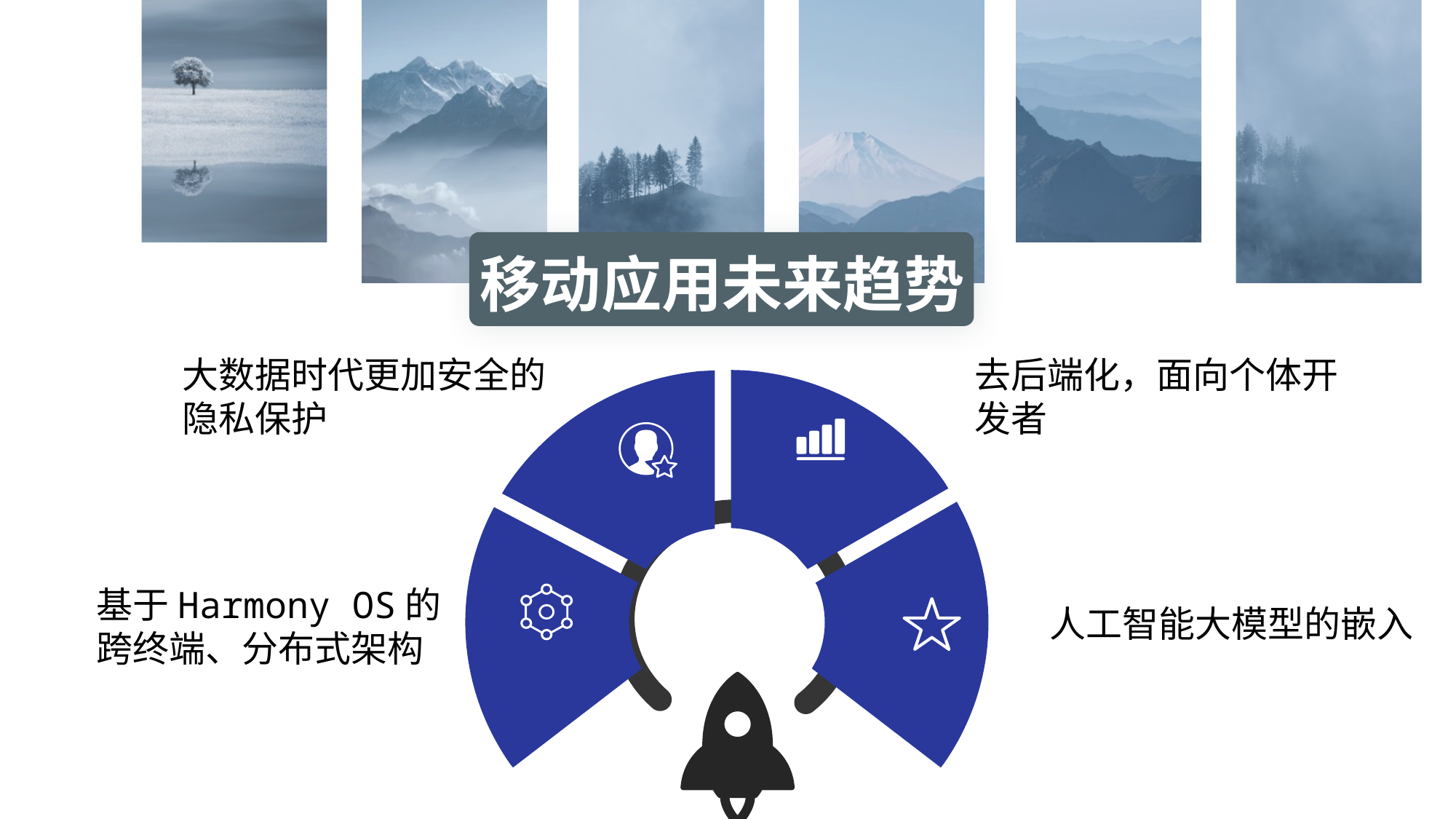

移动应用未来趋势
大数据时代更加安全的隐私保护
去后端化，面向个体开发者

基于Harmony OS的跨终端、分布式架构

人工智能大模型的嵌入